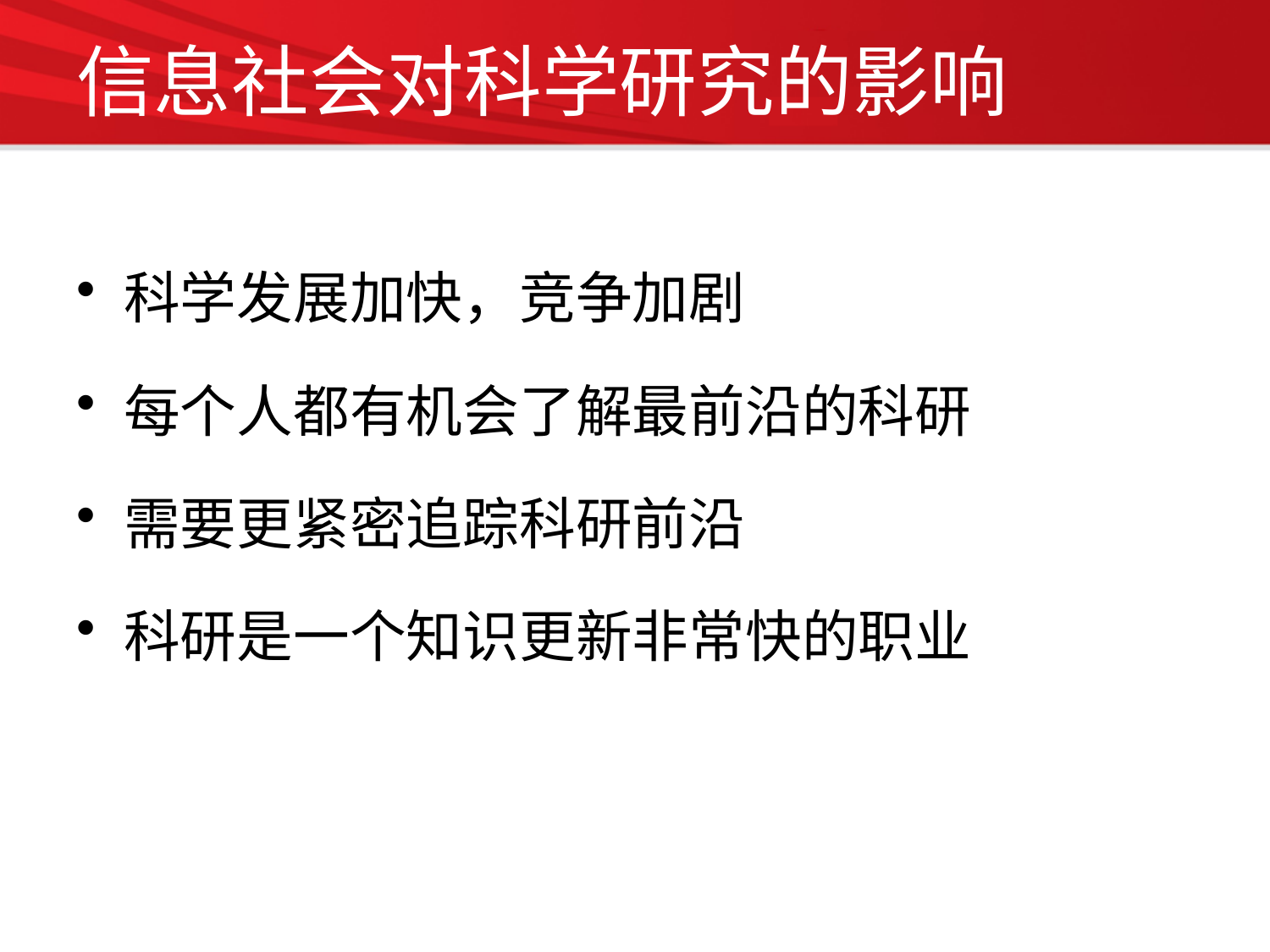

# 信息社会对科学研究的影响
科学发展加快，竞争加剧
每个人都有机会了解最前沿的科研
需要更紧密追踪科研前沿
科研是一个知识更新非常快的职业